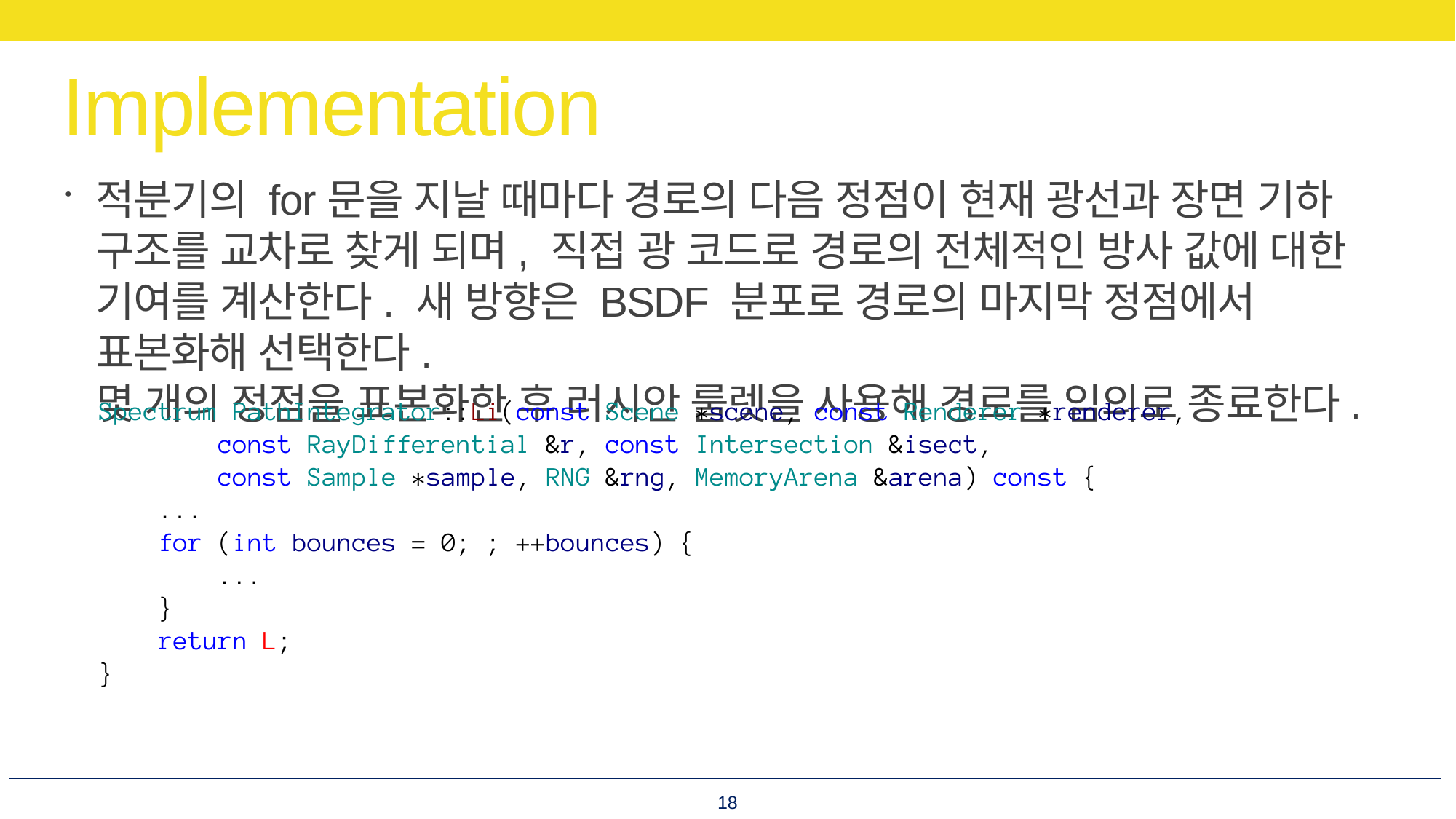

# Implementation
적분기의 for문을 지날 때마다 경로의 다음 정점이 현재 광선과 장면 기하 구조를 교차로 찾게 되며, 직접 광 코드로 경로의 전체적인 방사 값에 대한 기여를 계산한다. 새 방향은 BSDF 분포로 경로의 마지막 정점에서 표본화해 선택한다.
몇 개의 정점을 표본화한 후 러시안 룰렛을 사용해 경로를 임의로 종료한다.
Spectrum PathIntegrator::Li(const Scene *scene, const Renderer *renderer,
        const RayDifferential &r, const Intersection &isect,
        const Sample *sample, RNG &rng, MemoryArena &arena) const {
    ...
    for (int bounces = 0; ; ++bounces) {
        ...
    }
    return L;
}
18